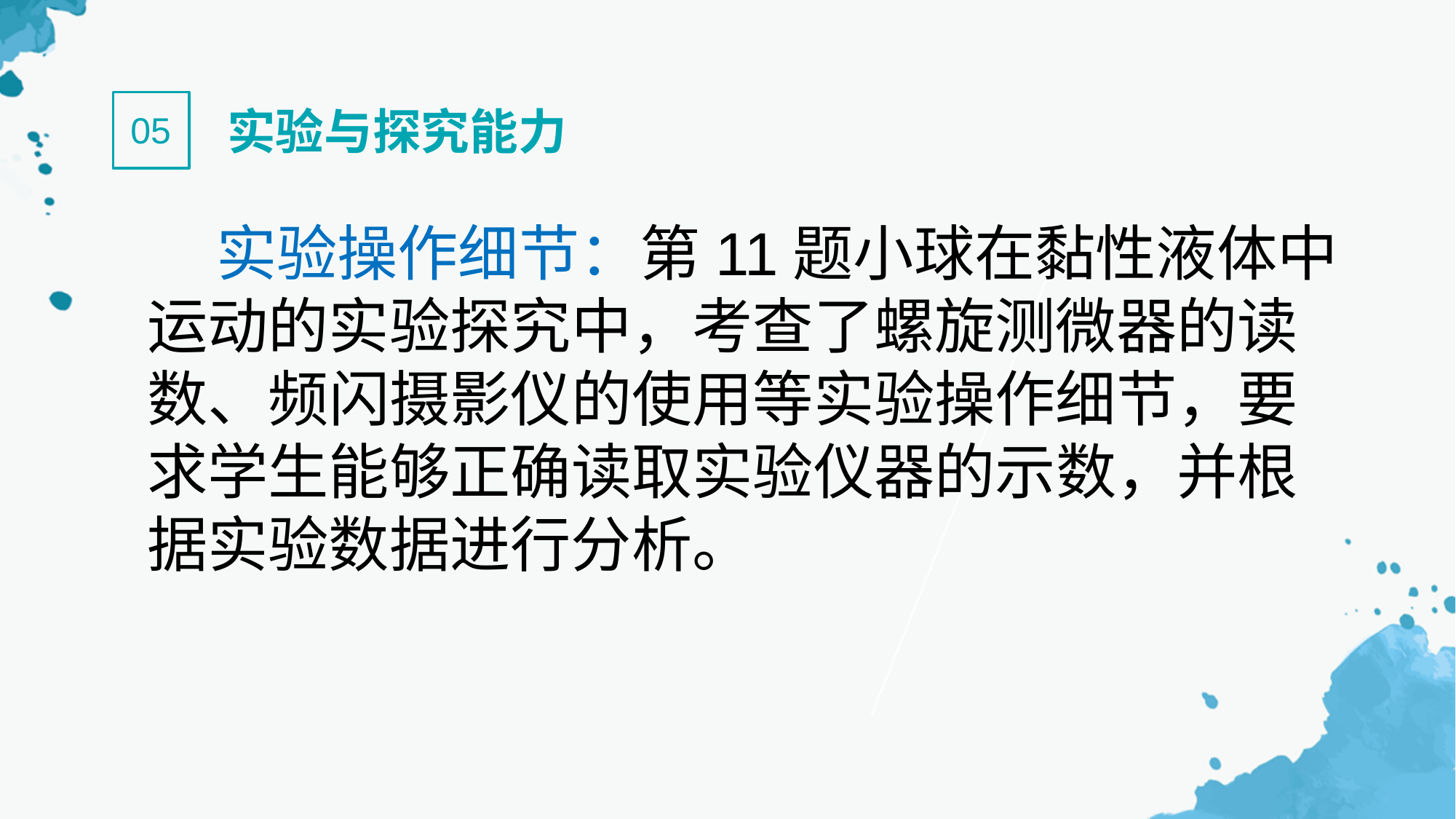

实验与探究能力
05

    实验操作细节：第11题小球在黏性液体中运动的实验探究中，考查了螺旋测微器的读数、频闪摄影仪的使用等实验操作细节，要求学生能够正确读取实验仪器的示数，并根据实验数据进行分析。